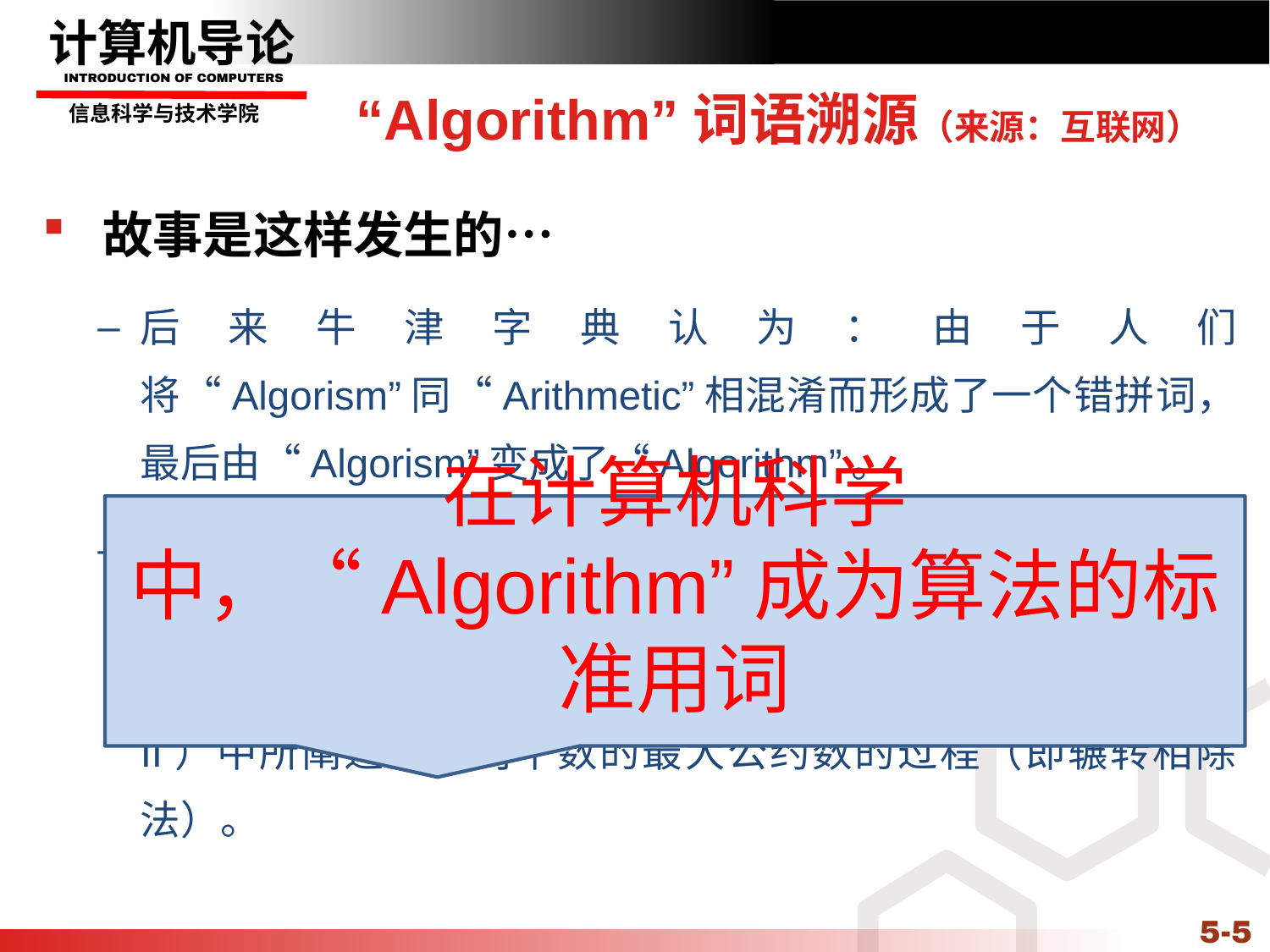

# “Algorithm”词语溯源（来源：互联网）
故事是这样发生的…
后来牛津字典认为：由于人们将“Algorism”同“Arithmetic”相混淆而形成了一个错拼词，最后由“Algorism”变成了“Algorithm”。
1950年左右，“Algorithm”一词经常同欧几里德算法（Euclid’s Algorithm）联系在一起，这个算法就是在欧几里德的《几何原本》（Euclid’s Elements，第VII卷，命题I和II）中所阐述的求两个数的最大公约数的过程（即辗转相除法）。
在计算机科学中，“Algorithm”成为算法的标准用词

5-5